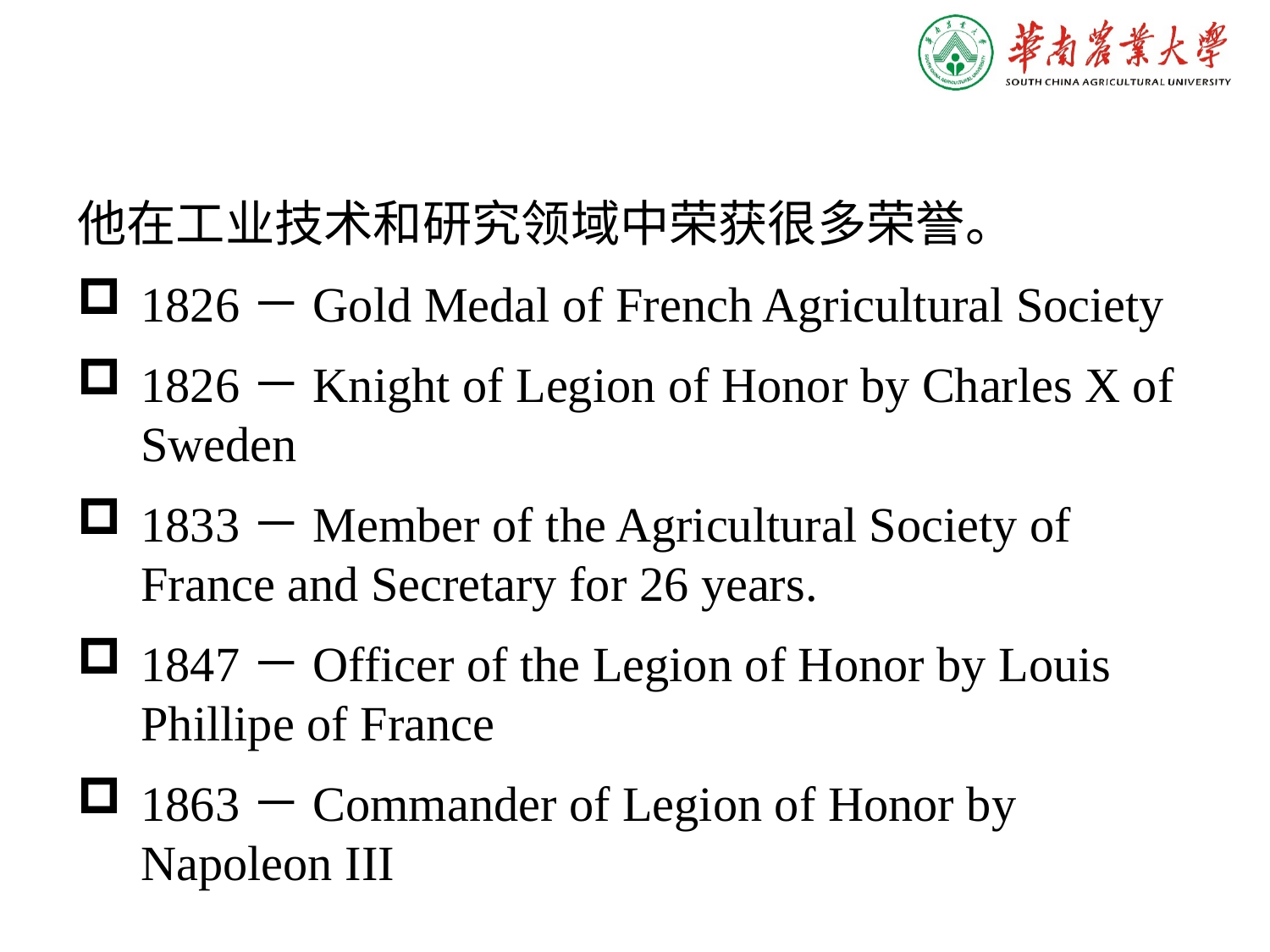

他在工业技术和研究领域中荣获很多荣誉。
1826－Gold Medal of French Agricultural Society
1826－Knight of Legion of Honor by Charles X of Sweden
1833－Member of the Agricultural Society of France and Secretary for 26 years.
1847－Officer of the Legion of Honor by Louis Phillipe of France
1863－Commander of Legion of Honor by Napoleon III